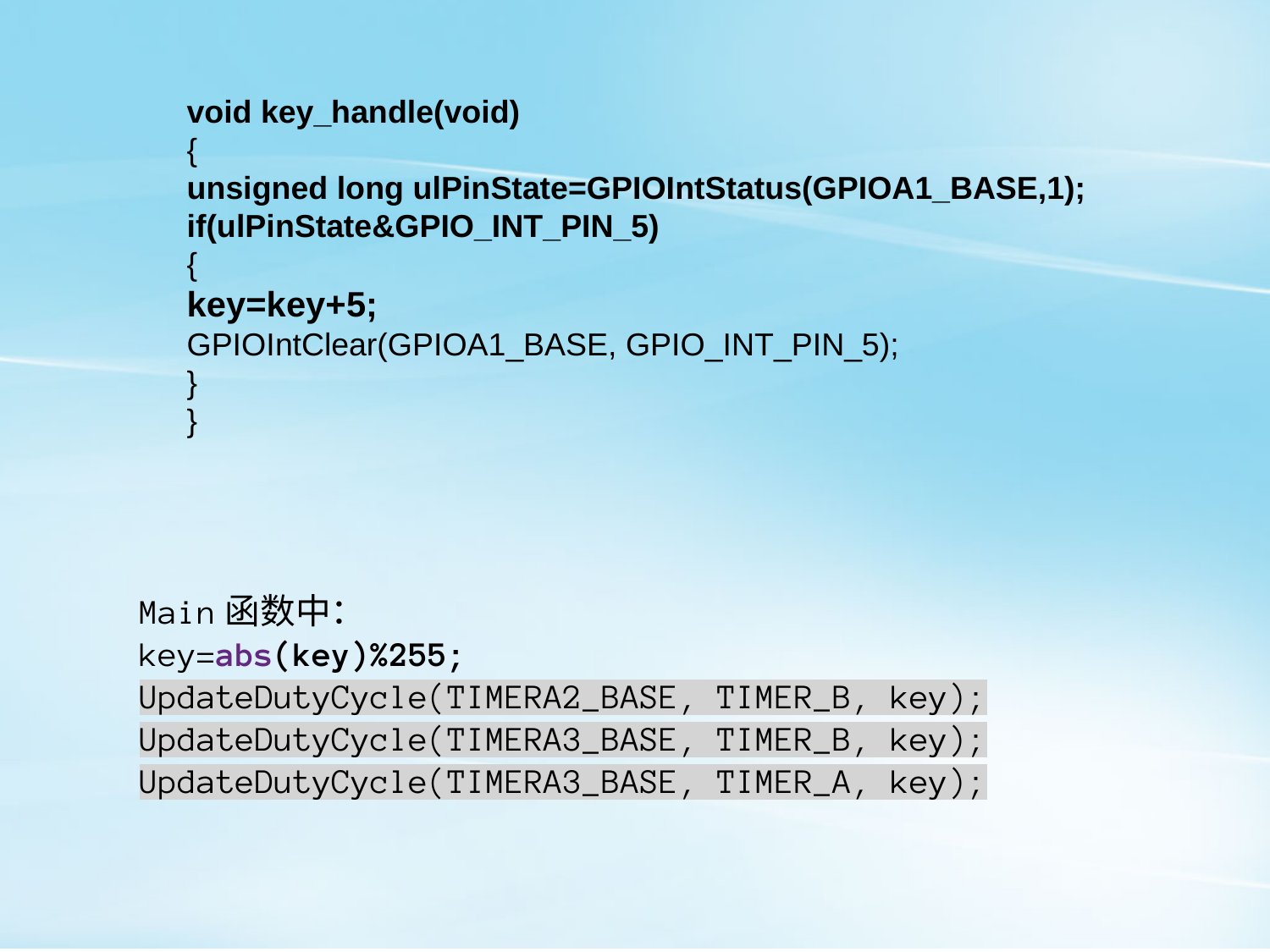

void key_handle(void)
{
unsigned long ulPinState=GPIOIntStatus(GPIOA1_BASE,1);
if(ulPinState&GPIO_INT_PIN_5)
{
key=key+5;
GPIOIntClear(GPIOA1_BASE, GPIO_INT_PIN_5);
}
}
Main函数中：
key=abs(key)%255;
UpdateDutyCycle(TIMERA2_BASE, TIMER_B, key);
UpdateDutyCycle(TIMERA3_BASE, TIMER_B, key);
UpdateDutyCycle(TIMERA3_BASE, TIMER_A, key);